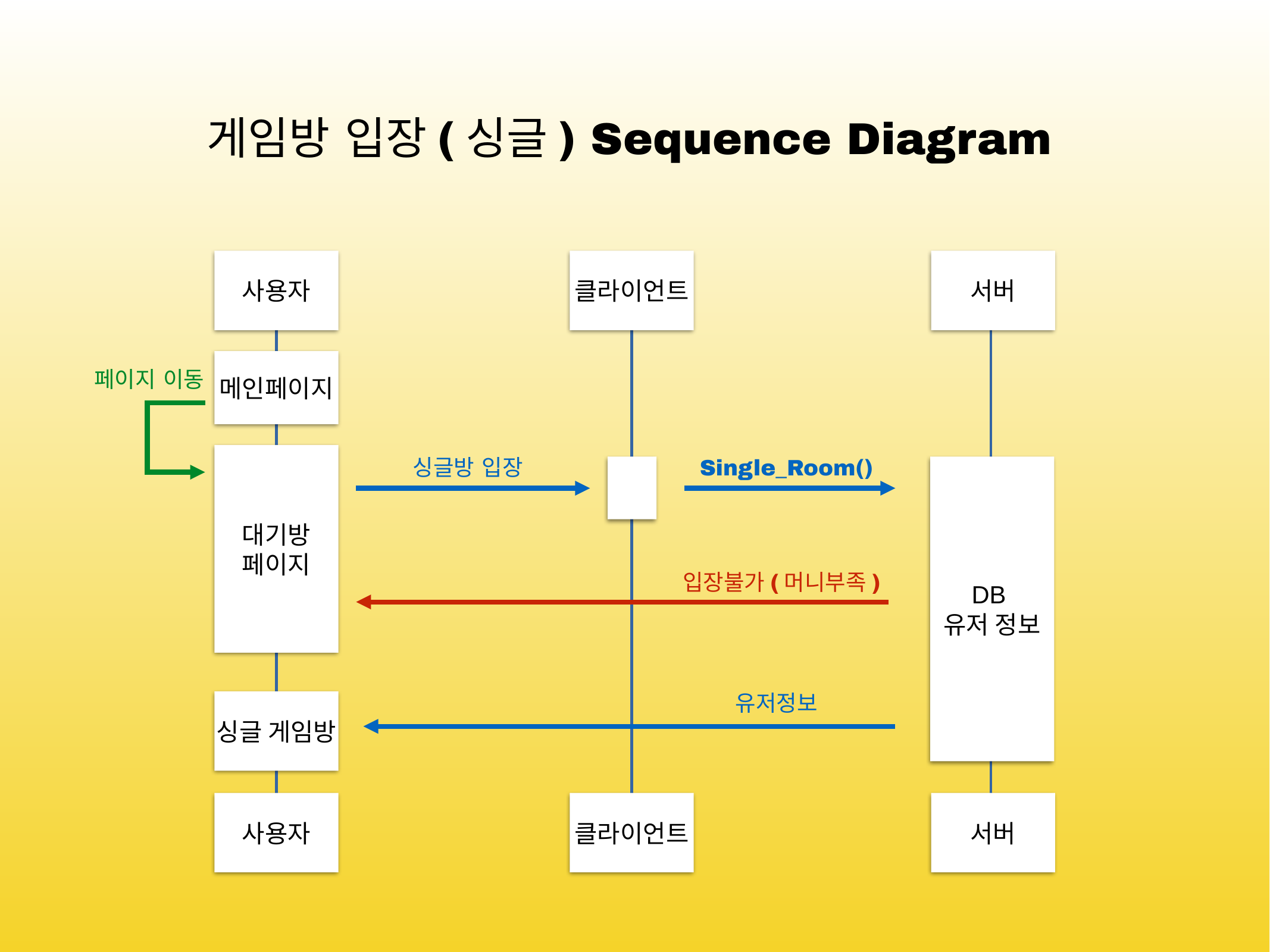

게임방 입장(싱글) Sequence Diagram

사용자

클라이언트

서버

메인페이지
페이지 이동

대기방
페이지
싱글방 입장
Single_Room()

DB
유저 정보

입장불가(머니부족)

유저정보

싱글 게임방

사용자

클라이언트

서버